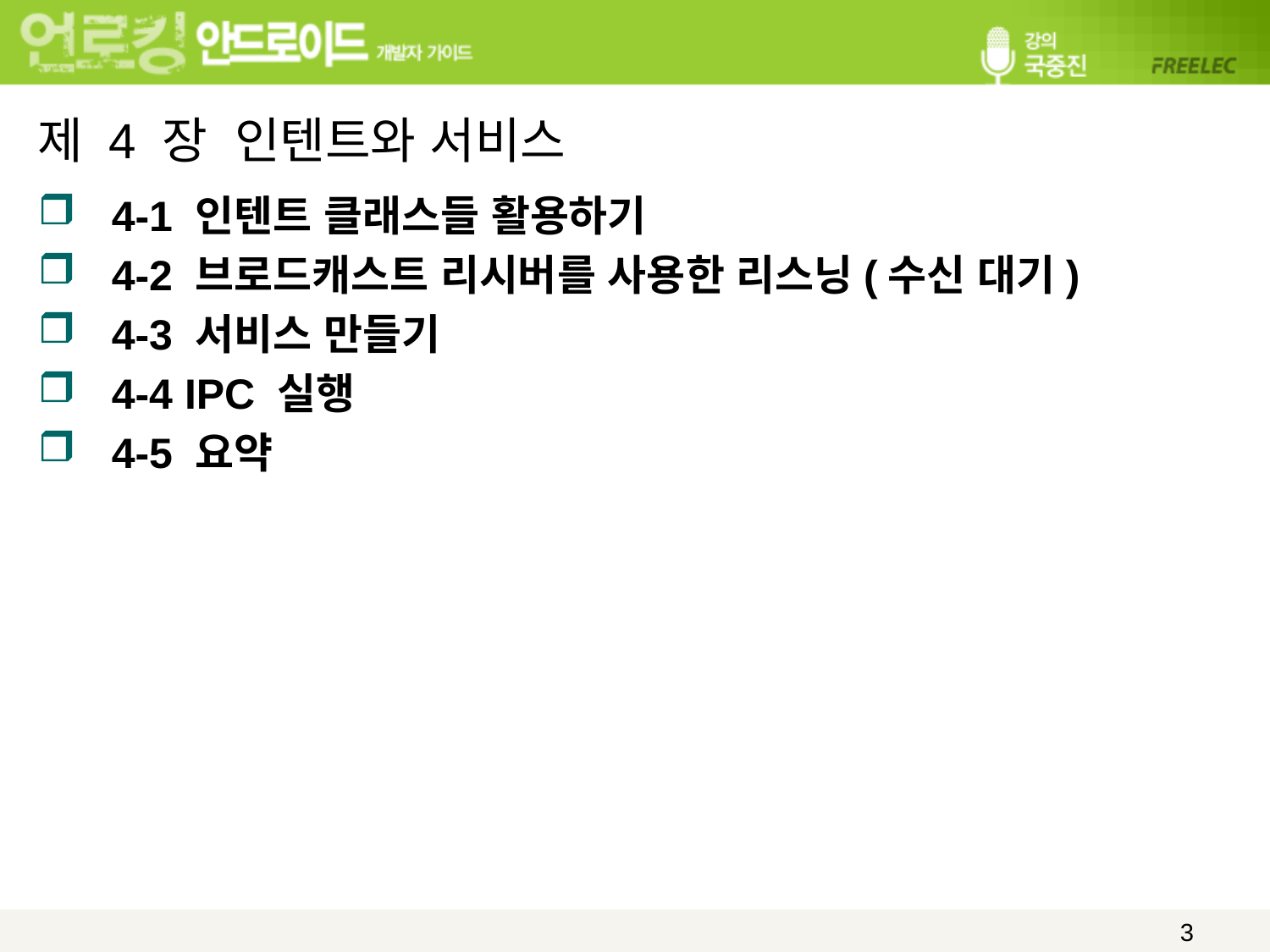

# 제 4 장  인텐트와 서비스
4-1 인텐트 클래스들 활용하기
4-2 브로드캐스트 리시버를 사용한 리스닝(수신 대기)
4-3 서비스 만들기
4-4 IPC 실행
4-5 요약
3